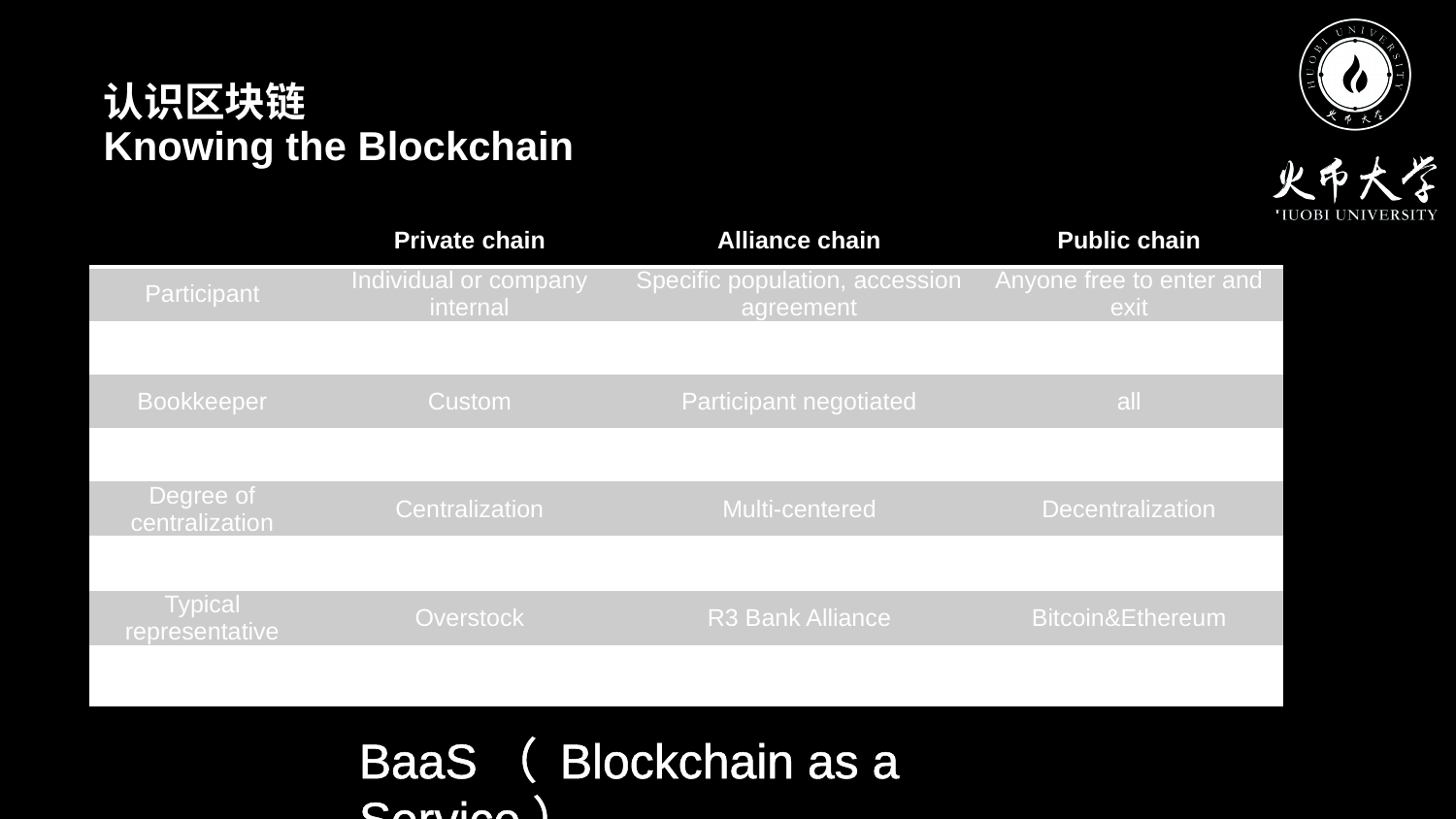

认识区块链
Knowing the Blockchain
|  | Private chain | Alliance chain | Public chain |
| --- | --- | --- | --- |
| Participant | Individual or company internal | Specific population, accession agreement | Anyone free to enter and exit |
| Trust mechanism | Endorsement | Collective endorsement | POW/POS/DPOS |
| Bookkeeper | Custom | Participant negotiated | all |
| Incentives | NO | option | need |
| Degree of centralization | Centralization | Multi-centered | Decentralization |
| Outstanding advantages | Transparent and traceable | Efficiency and cost optimization | Self-establishment of credit |
| Typical representative | Overstock | R3 Bank Alliance | Bitcoin&Ethereum |
| capacity | Network transmission & I/O | 1000-10,000/s | 3-20/s |
BaaS（ Blockchain as a Service）